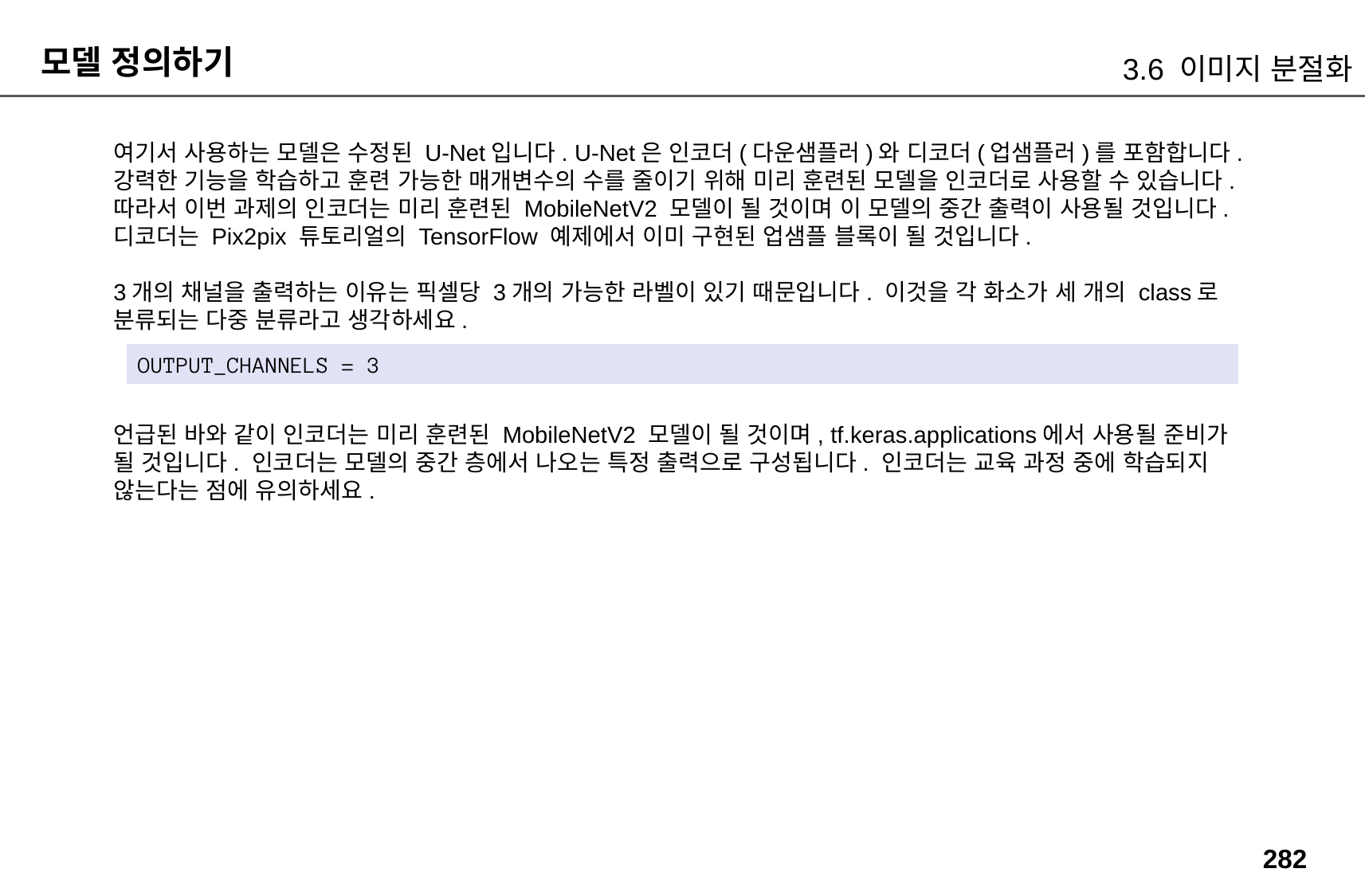

모델 정의하기
3.6 이미지 분절화
여기서 사용하는 모델은 수정된 U-Net입니다. U-Net은 인코더(다운샘플러)와 디코더(업샘플러)를 포함합니다. 강력한 기능을 학습하고 훈련 가능한 매개변수의 수를 줄이기 위해 미리 훈련된 모델을 인코더로 사용할 수 있습니다. 따라서 이번 과제의 인코더는 미리 훈련된 MobileNetV2 모델이 될 것이며 이 모델의 중간 출력이 사용될 것입니다. 디코더는 Pix2pix 튜토리얼의 TensorFlow 예제에서 이미 구현된 업샘플 블록이 될 것입니다.

3개의 채널을 출력하는 이유는 픽셀당 3개의 가능한 라벨이 있기 때문입니다. 이것을 각 화소가 세 개의 class로 분류되는 다중 분류라고 생각하세요.
OUTPUT_CHANNELS = 3
언급된 바와 같이 인코더는 미리 훈련된 MobileNetV2 모델이 될 것이며, tf.keras.applications에서 사용될 준비가 될 것입니다. 인코더는 모델의 중간 층에서 나오는 특정 출력으로 구성됩니다. 인코더는 교육 과정 중에 학습되지 않는다는 점에 유의하세요.